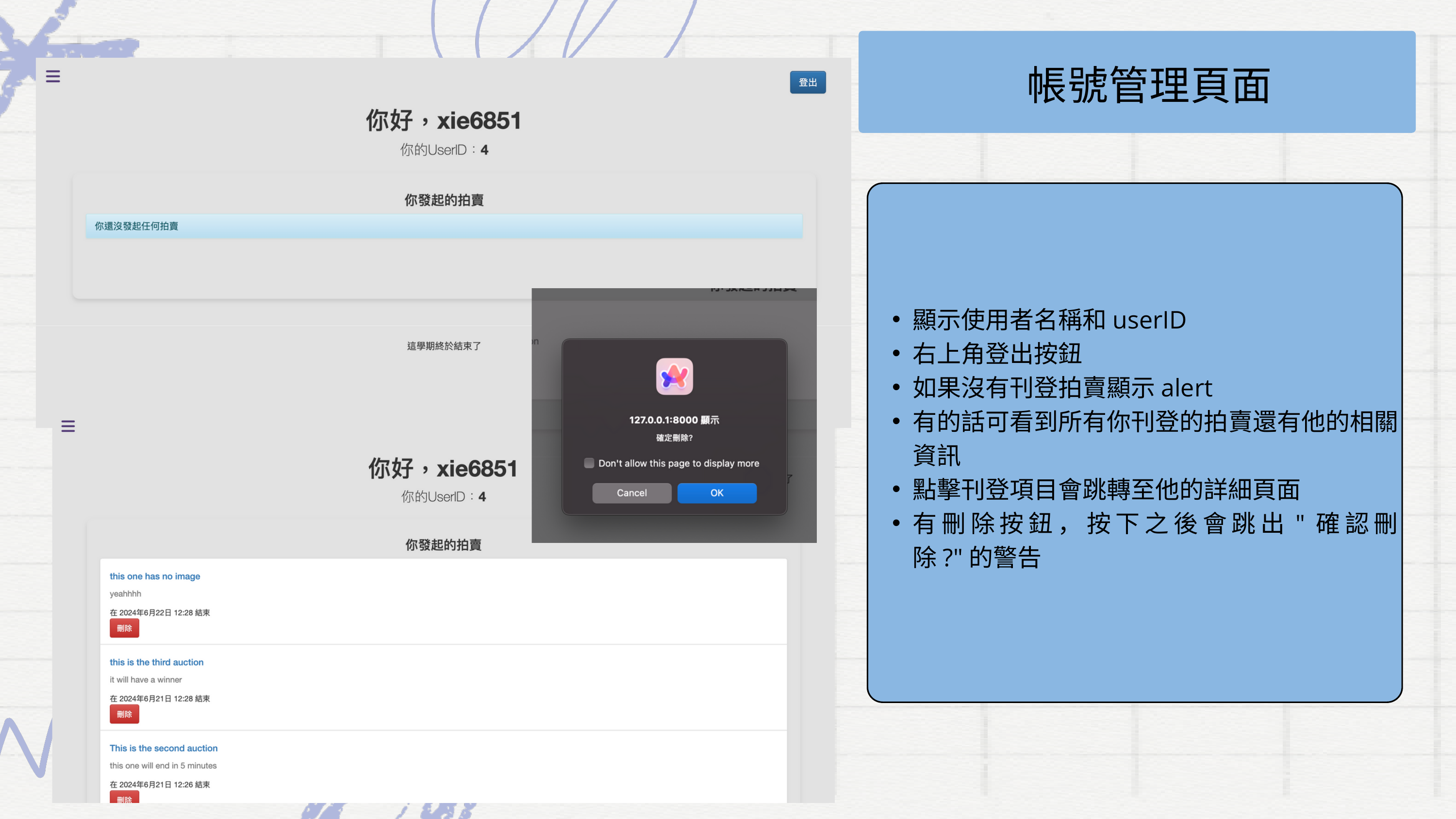

帳號管理頁面

顯示使用者名稱和userID
右上角登出按鈕
如果沒有刊登拍賣顯示alert
有的話可看到所有你刊登的拍賣還有他的相關資訊
點擊刊登項目會跳轉至他的詳細頁面
有刪除按鈕，按下之後會跳出"確認刪除?"的警告